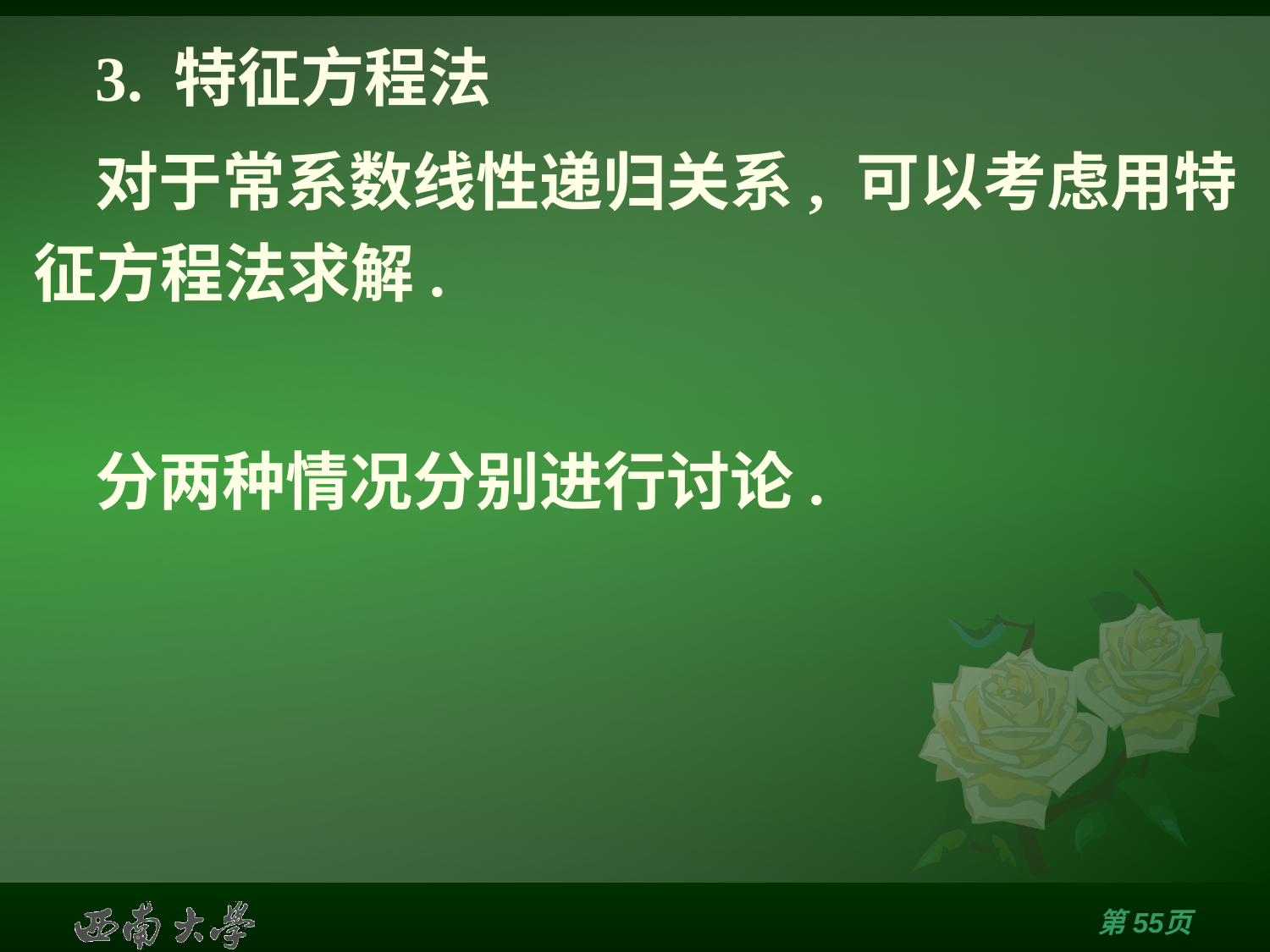

# 3. 特征方程法
对于常系数线性递归关系, 可以考虑用特征方程法求解.

分两种情况分别进行讨论.

第55页